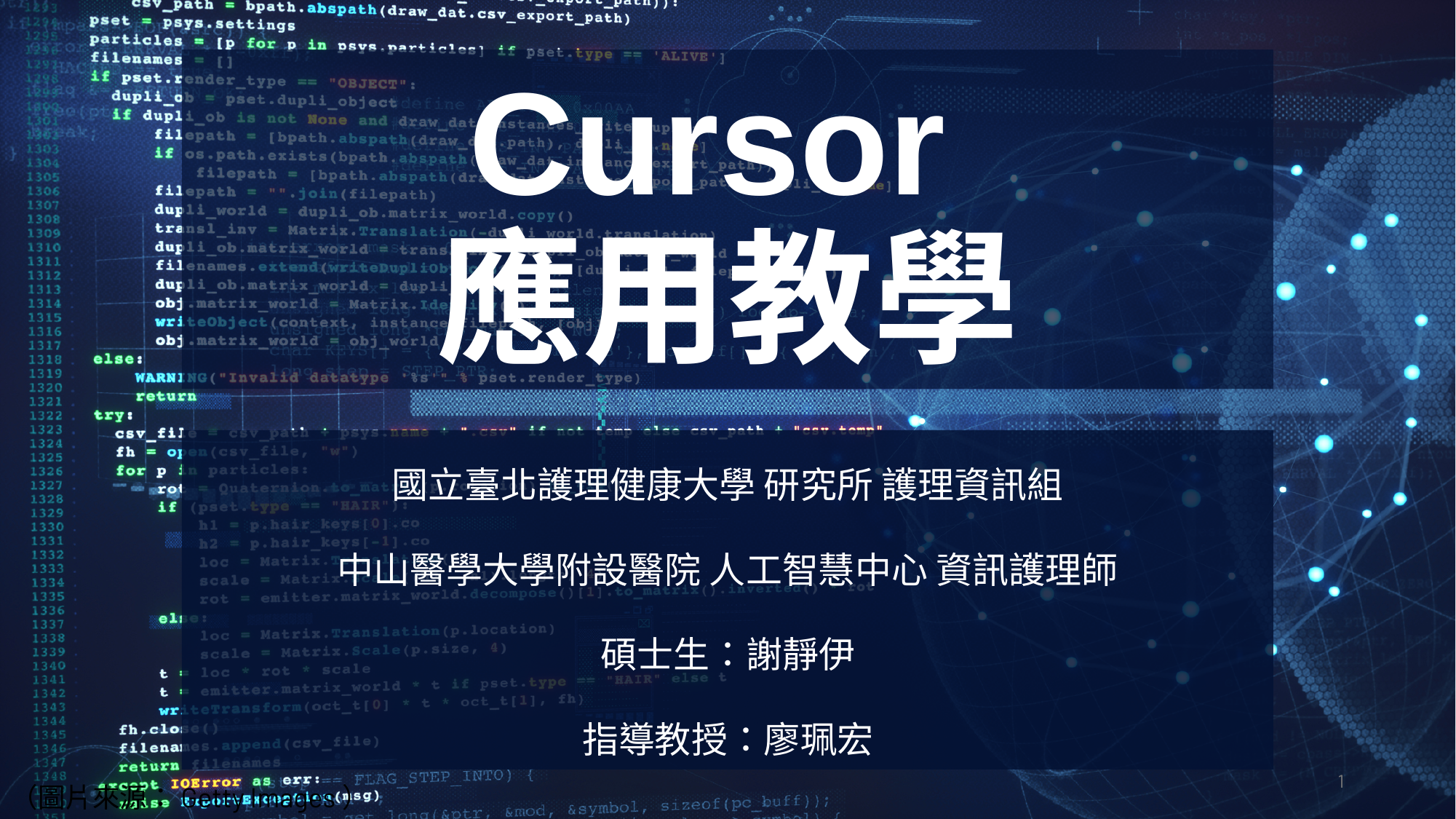

# Cursor 應用教學
國立臺北護理健康大學 研究所 護理資訊組
中山醫學大學附設醫院 人工智慧中心 資訊護理師
碩士生：謝靜伊
指導教授：廖珮宏
1
（圖片來源：Getty Images）